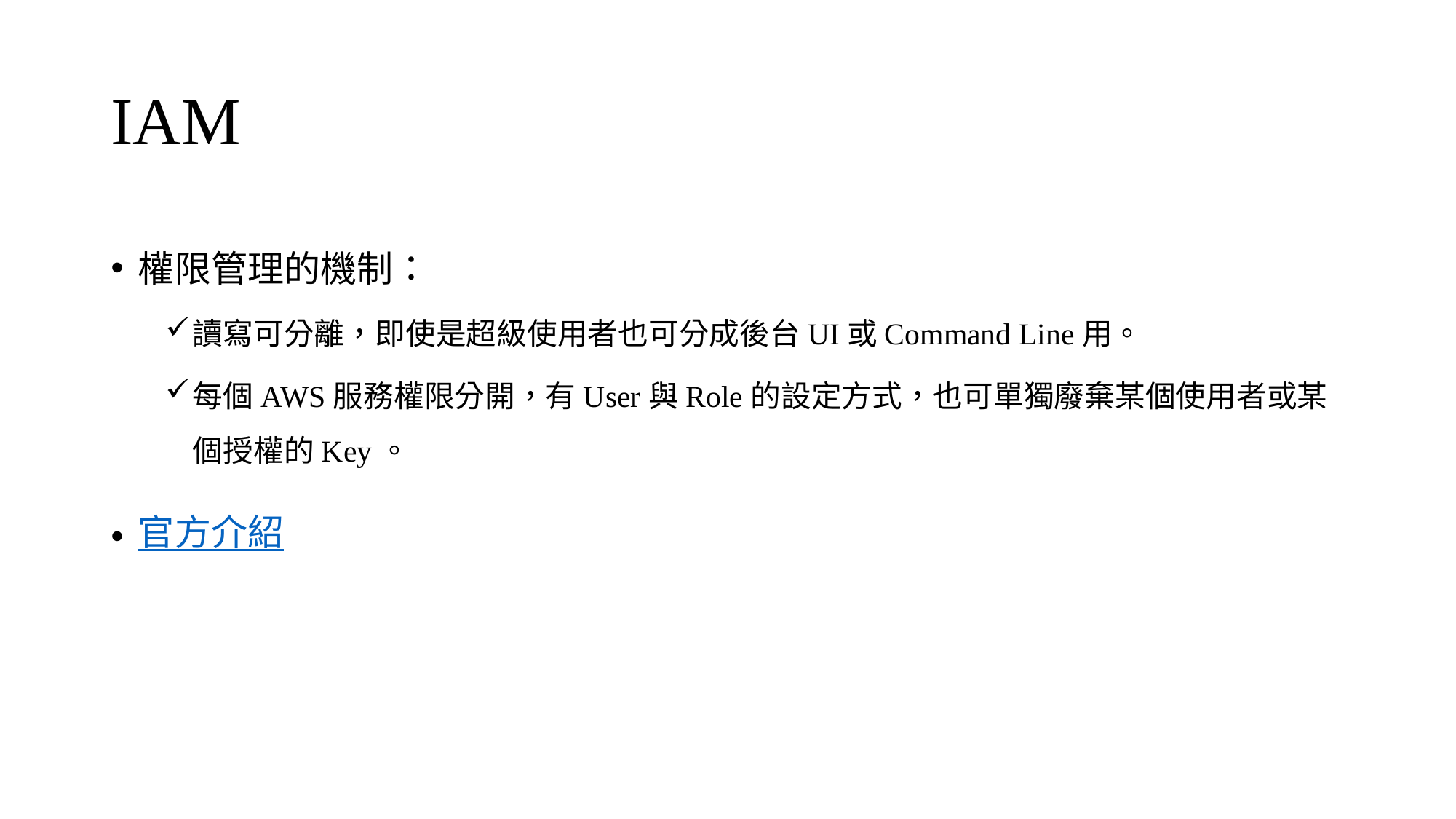

# IAM
權限管理的機制：
讀寫可分離，即使是超級使用者也可分成後台UI或Command Line用。
每個AWS服務權限分開，有User與Role的設定方式，也可單獨廢棄某個使用者或某個授權的Key。
官方介紹